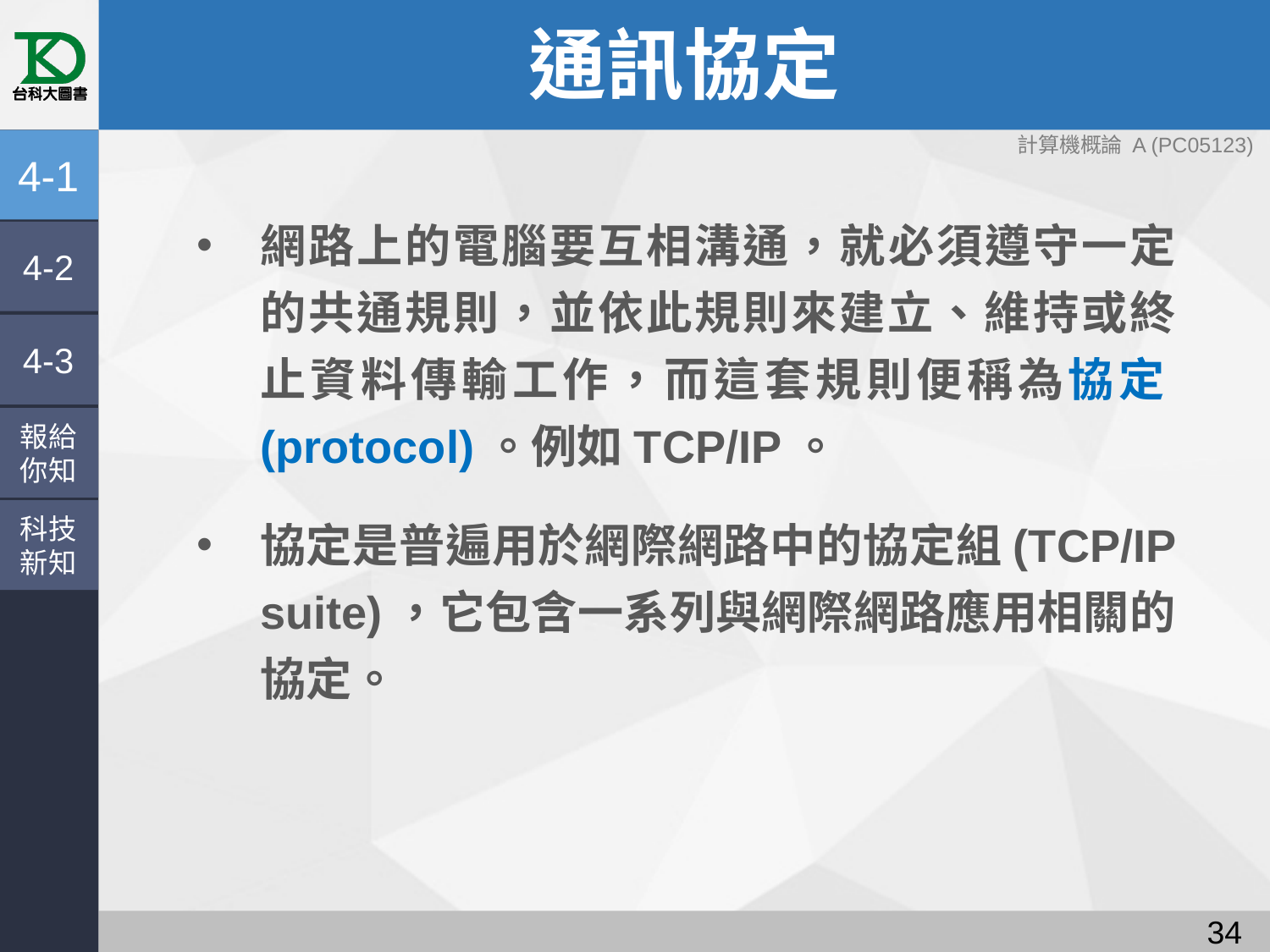

# 通訊協定
4-1
網路上的電腦要互相溝通，就必須遵守一定的共通規則，並依此規則來建立、維持或終止資料傳輸工作，而這套規則便稱為協定(protocol)。例如TCP/IP。
協定是普遍用於網際網路中的協定組(TCP/IP suite)，它包含一系列與網際網路應用相關的協定。
4-2
4-3
報給
你知
科技
新知
34